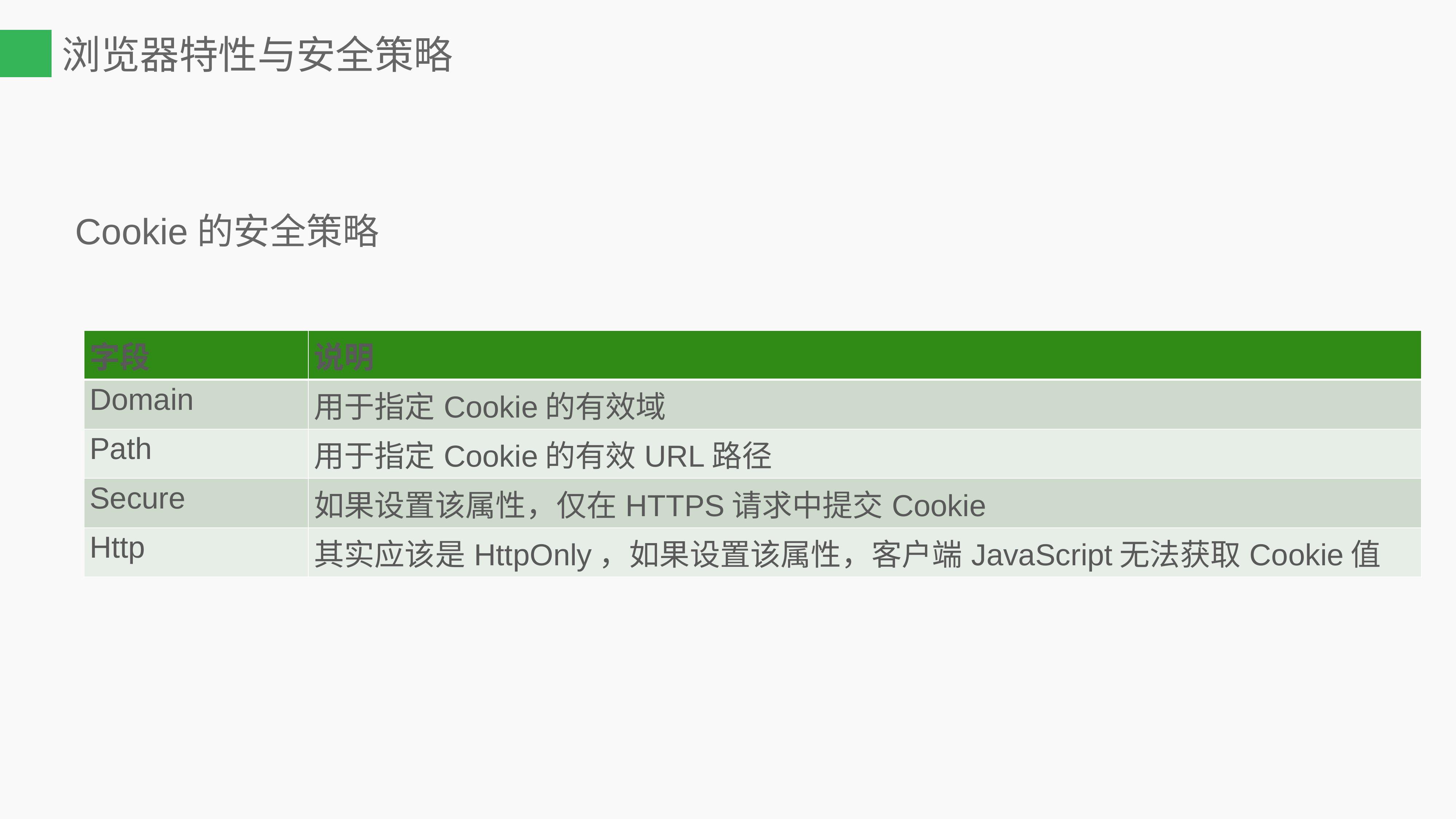

# 浏览器特性与安全策略
 Cookie的安全策略
| 字段 | 说明 |
| --- | --- |
| Domain | 用于指定Cookie的有效域 |
| Path | 用于指定Cookie的有效URL路径 |
| Secure | 如果设置该属性，仅在HTTPS请求中提交Cookie |
| Http | 其实应该是HttpOnly，如果设置该属性，客户端JavaScript无法获取Cookie值 |